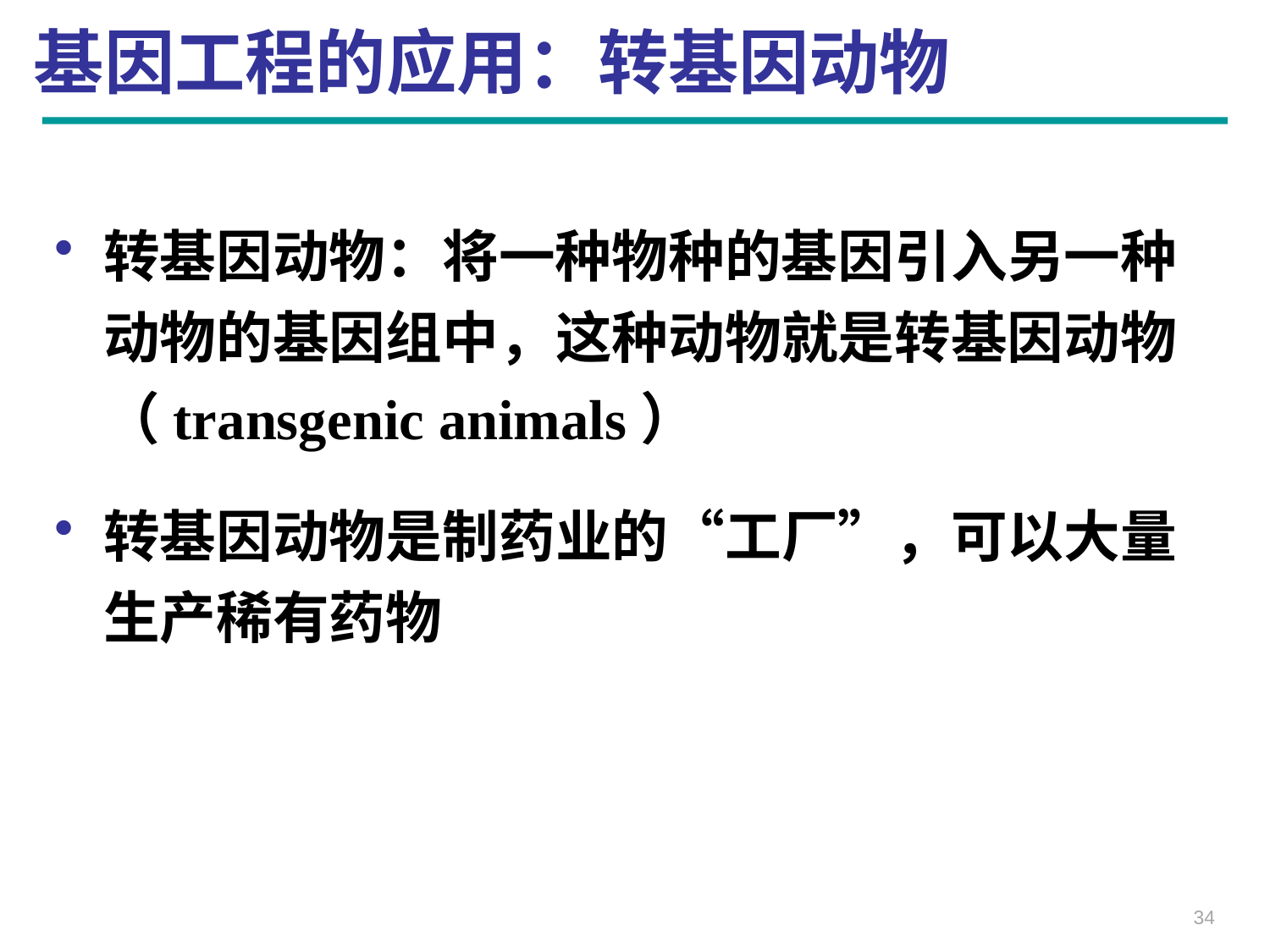

# 基因工程的应用：转基因动物
转基因动物：将一种物种的基因引入另一种动物的基因组中，这种动物就是转基因动物（transgenic animals）
转基因动物是制药业的“工厂”，可以大量生产稀有药物
34